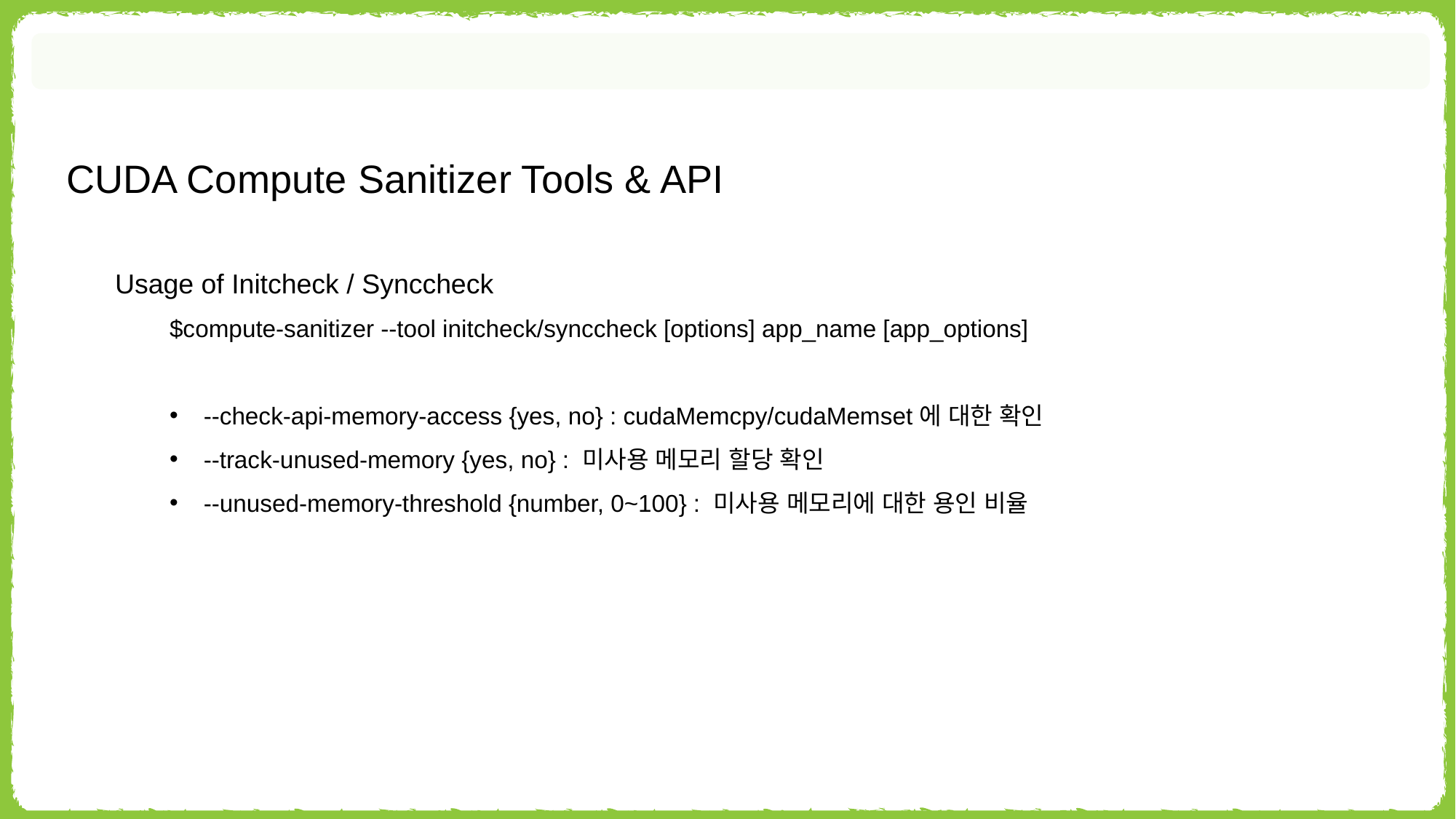

CUDA Compute Sanitizer Tools & API
Usage of Initcheck / Synccheck
$compute-sanitizer --tool initcheck/synccheck [options] app_name [app_options]

--check-api-memory-access {yes, no} : cudaMemcpy/cudaMemset에 대한 확인
--track-unused-memory {yes, no} : 미사용 메모리 할당 확인
--unused-memory-threshold {number, 0~100} : 미사용 메모리에 대한 용인 비율